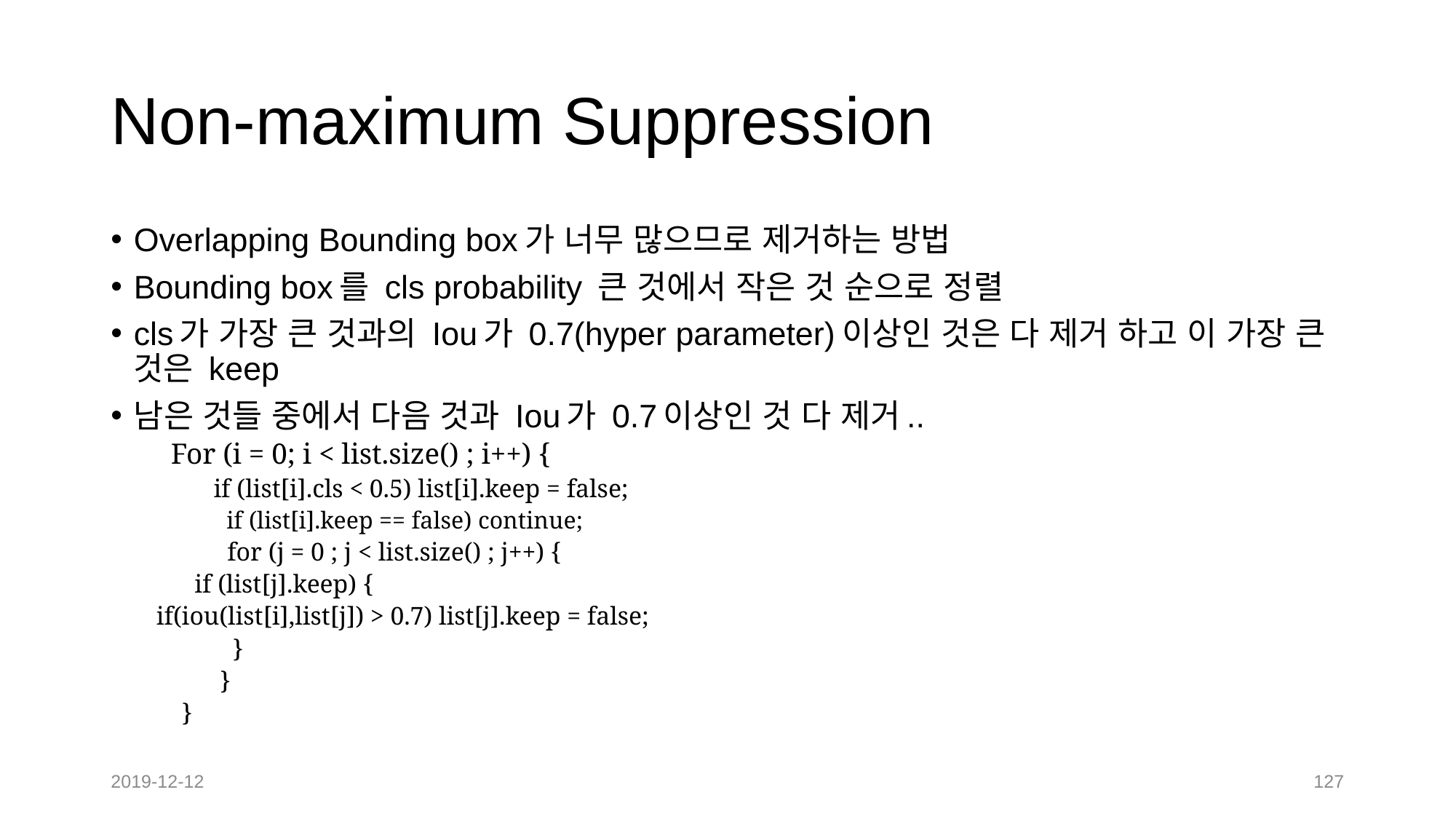

# Non-maximum Suppression
Overlapping Bounding box가 너무 많으므로 제거하는 방법
Bounding box를 cls probability 큰 것에서 작은 것 순으로 정렬
cls가 가장 큰 것과의 Iou가 0.7(hyper parameter)이상인 것은 다 제거 하고 이 가장 큰 것은 keep
남은 것들 중에서 다음 것과 Iou가 0.7이상인 것 다 제거..
  For (i = 0; i < list.size() ; i++) {
         if (list[i].cls < 0.5) list[i].keep = false;
    if (list[i].keep == false) continue;
    for (j = 0 ; j < list.size() ; j++) {
	      if (list[j].keep) {
		if(iou(list[i],list[j]) > 0.7) list[j].keep = false;
            }
          }
    }

2019-12-12
127